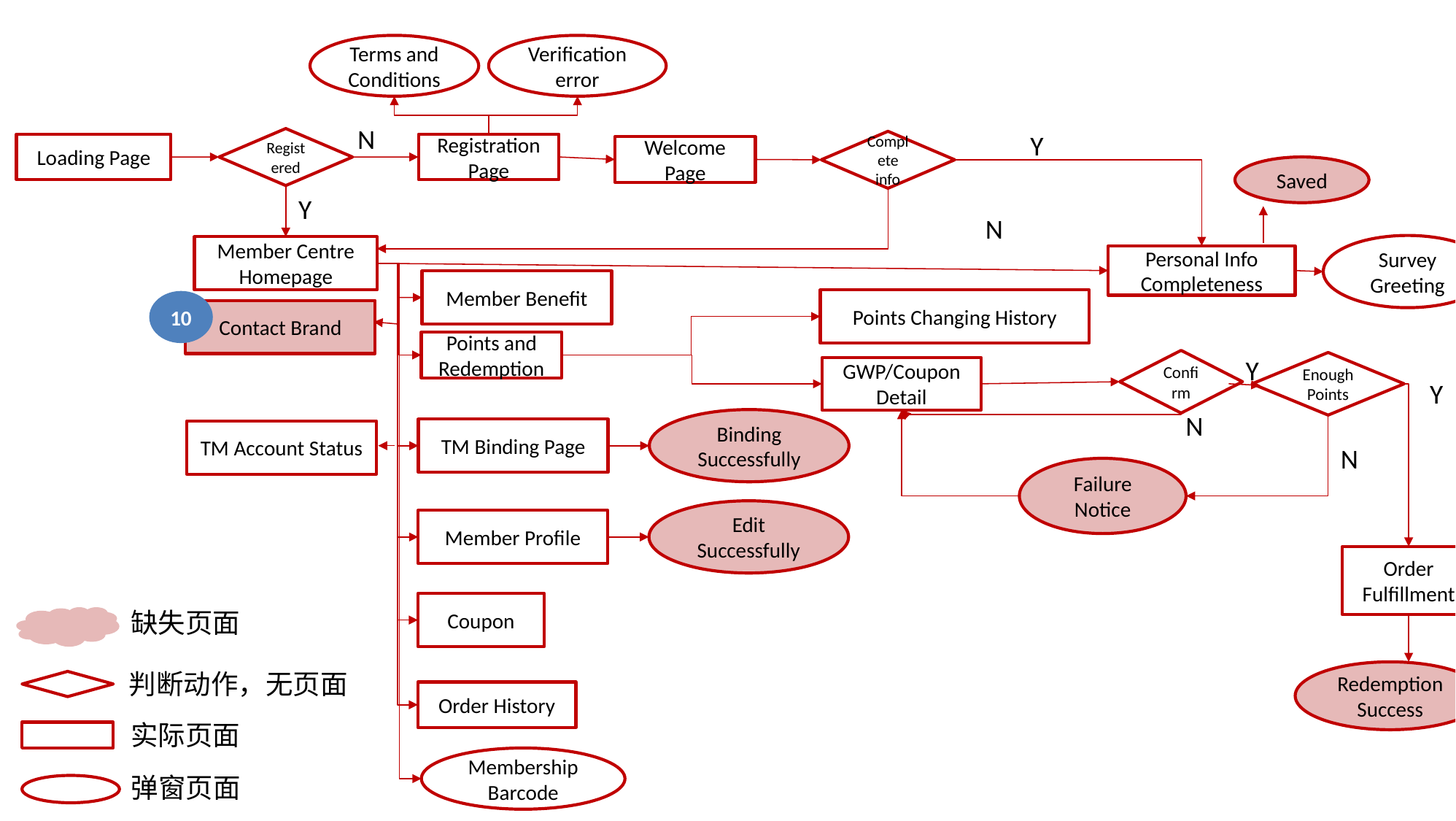

Terms and Conditions
Verification error
N
Y
Registered
Complete info
Loading Page
Registration Page
Welcome Page
Saved
Y
N
Survey Greeting
Member Centre Homepage
Personal Info Completeness
Member Benefit
Points Changing History
10
Contact Brand
Points and Redemption
Y
Confirm
Enough Points
GWP/Coupon Detail
Y
N
Binding Successfully
TM Binding Page
TM Account Status
N
Failure Notice
Edit Successfully
Member Profile
Order Fulfillment
Coupon
缺失页面

Redemption Success
判断动作，无页面

Order History
实际页面

Membership Barcode
弹窗页面